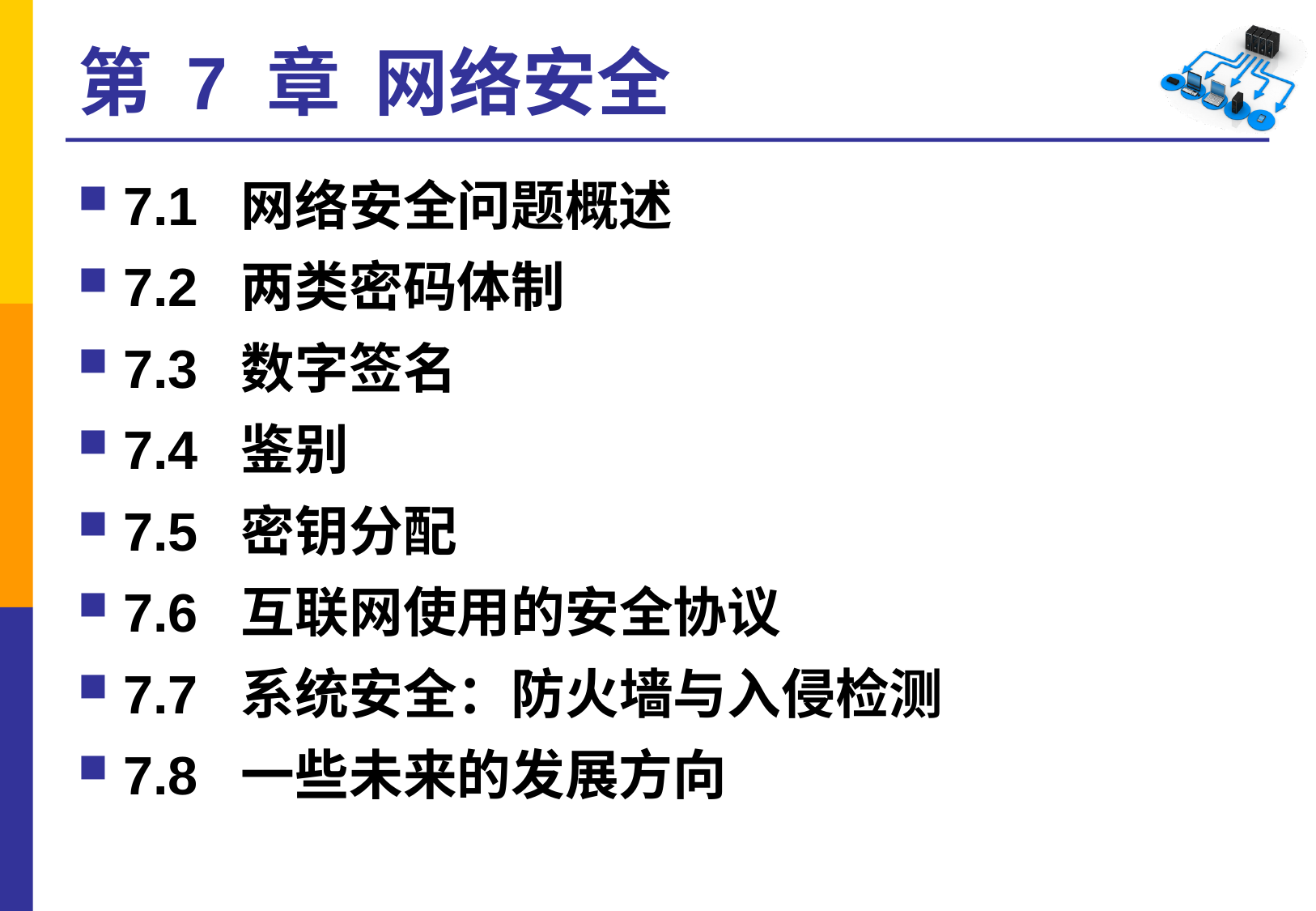

# 第 7 章  网络安全
7.1  网络安全问题概述
7.2  两类密码体制
7.3  数字签名
7.4  鉴别
7.5  密钥分配
7.6  互联网使用的安全协议
7.7  系统安全：防火墙与入侵检测
7.8  一些未来的发展方向